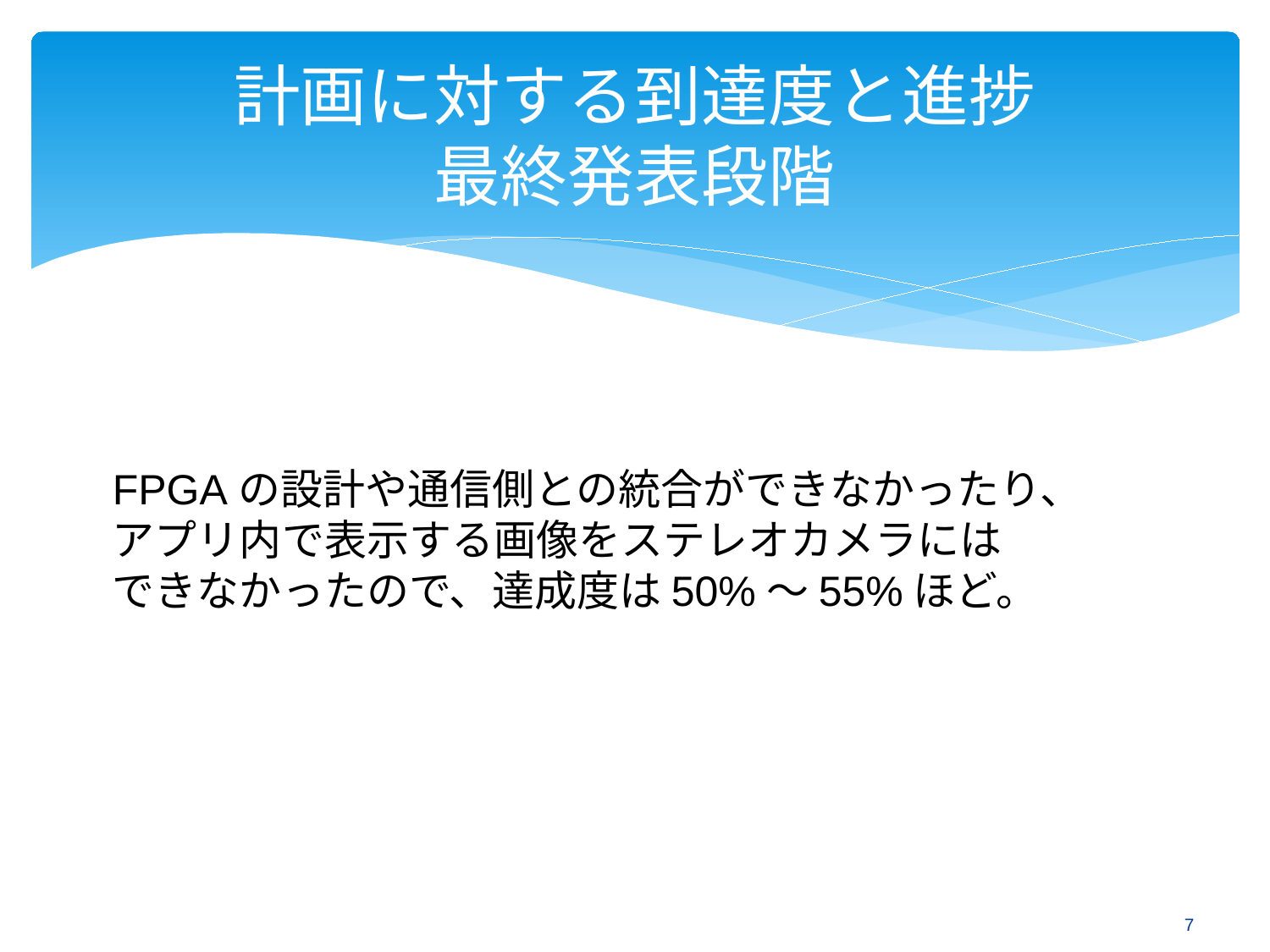

# 計画に対する到達度と進捗 最終発表段階
FPGAの設計や通信側との統合ができなかったり、
アプリ内で表示する画像をステレオカメラには
できなかったので、達成度は50%～55%ほど。
7